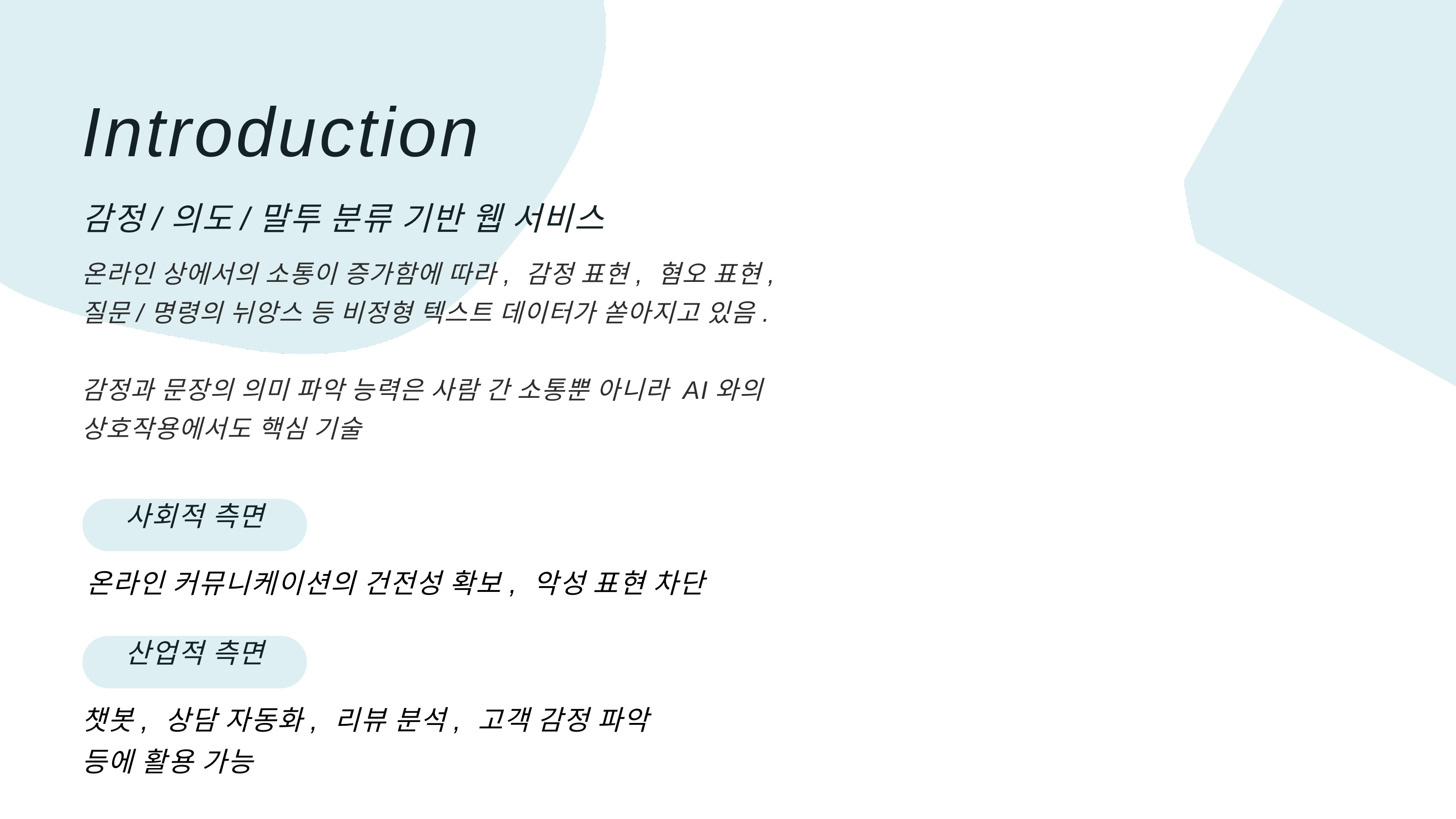

Introduction
감정/의도/말투 분류 기반 웹 서비스
온라인 상에서의 소통이 증가함에 따라, 감정 표현, 혐오 표현, 질문/명령의 뉘앙스 등 비정형 텍스트 데이터가 쏟아지고 있음.

감정과 문장의 의미 파악 능력은 사람 간 소통뿐 아니라 AI와의 상호작용에서도 핵심 기술

사회적 측면
온라인 커뮤니케이션의 건전성 확보, 악성 표현 차단

산업적 측면
챗봇, 상담 자동화, 리뷰 분석, 고객 감정 파악 등에 활용 가능